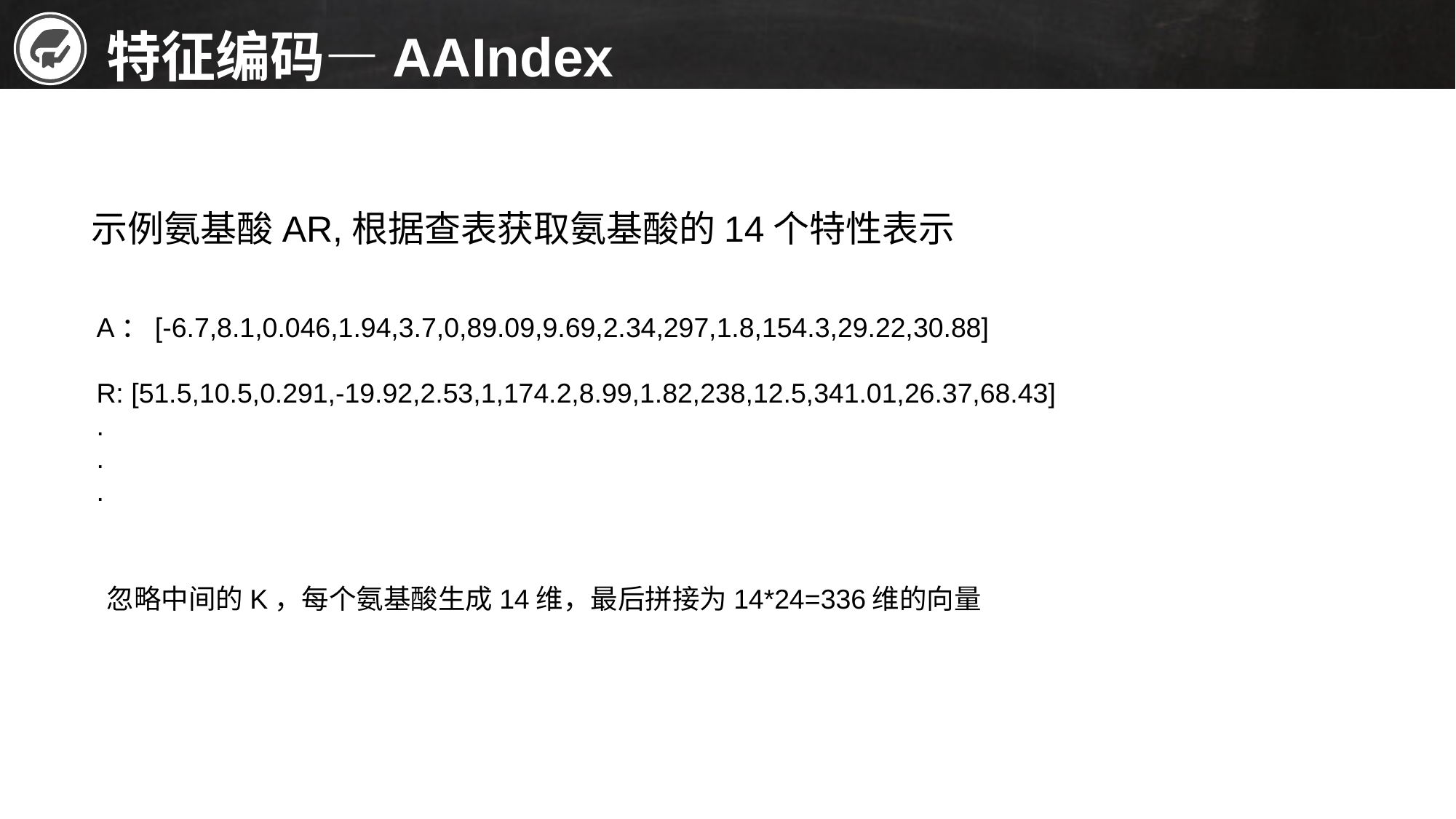

特征编码—AAIndex

示例氨基酸AR,根据查表获取氨基酸的14个特性表示
A：[-6.7,8.1,0.046,1.94,3.7,0,89.09,9.69,2.34,297,1.8,154.3,29.22,30.88]

R: [51.5,10.5,0.291,-19.92,2.53,1,174.2,8.99,1.82,238,12.5,341.01,26.37,68.43]
.
.
.
忽略中间的K，每个氨基酸生成14维，最后拼接为14*24=336维的向量